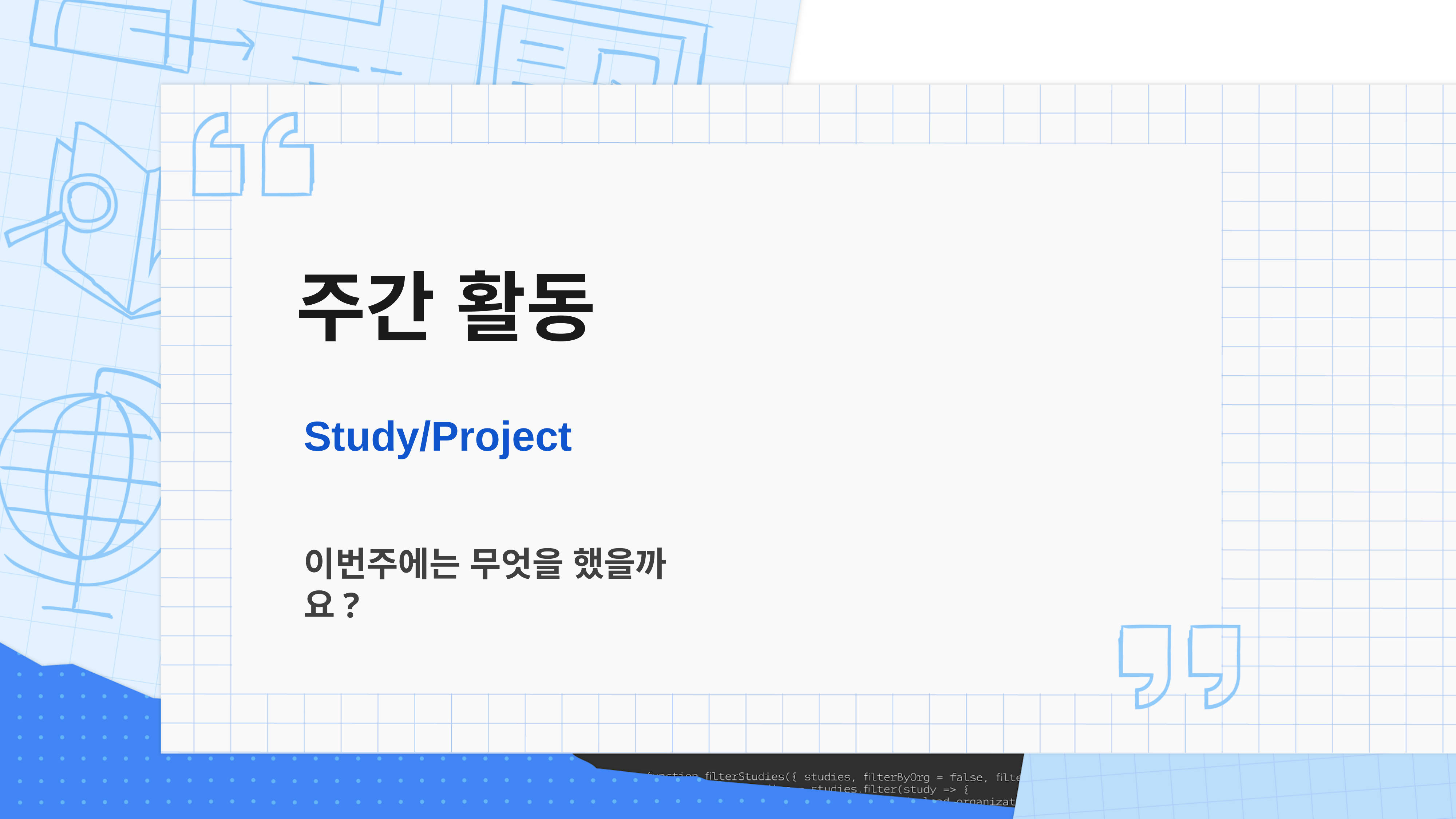

# 주간 활동

Study/Project
이번주에는 무엇을 했을까요?